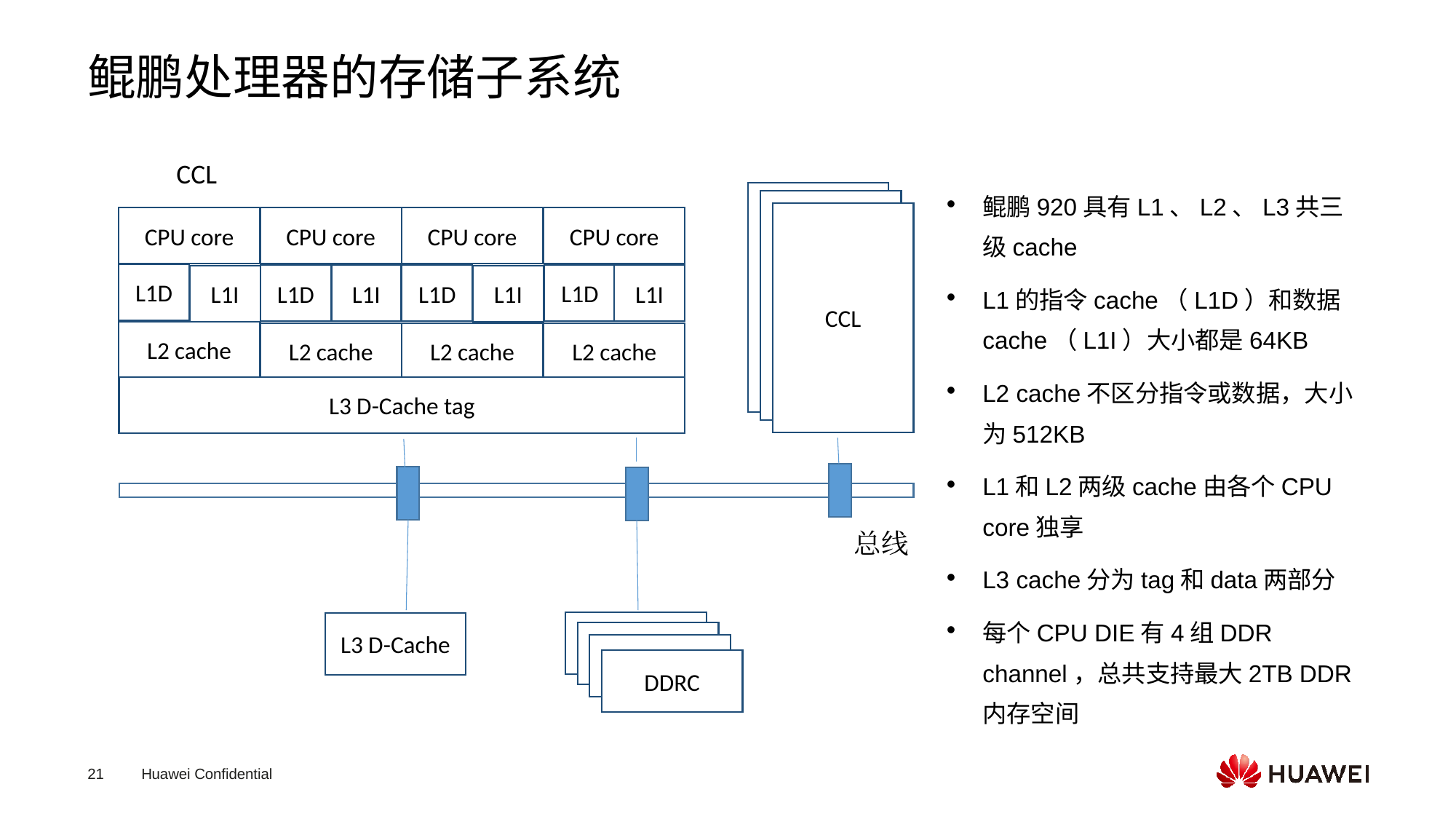

# 鲲鹏处理器的存储子系统
CCL
CCL

CCL

CCL
CPU core
CPU core
CPU core
CPU core
L1D
L1D
L1D
L1I
L1D
L1I
L1I
L1I
L2 cache
L2 cache
L2 cache
L2 cache
L3 D-Cache tag

总线
DDRC
L3 D-Cache
DDRC
鲲鹏920具有L1、L2、L3共三级cache
L1的指令cache（L1D）和数据cache（L1I）大小都是64KB
L2 cache不区分指令或数据，大小为512KB
L1和L2两级cache由各个CPU core独享
L3 cache分为tag和data两部分
每个CPU DIE有4组DDR channel，总共支持最大2TB DDR内存空间
DDRC
DDRC